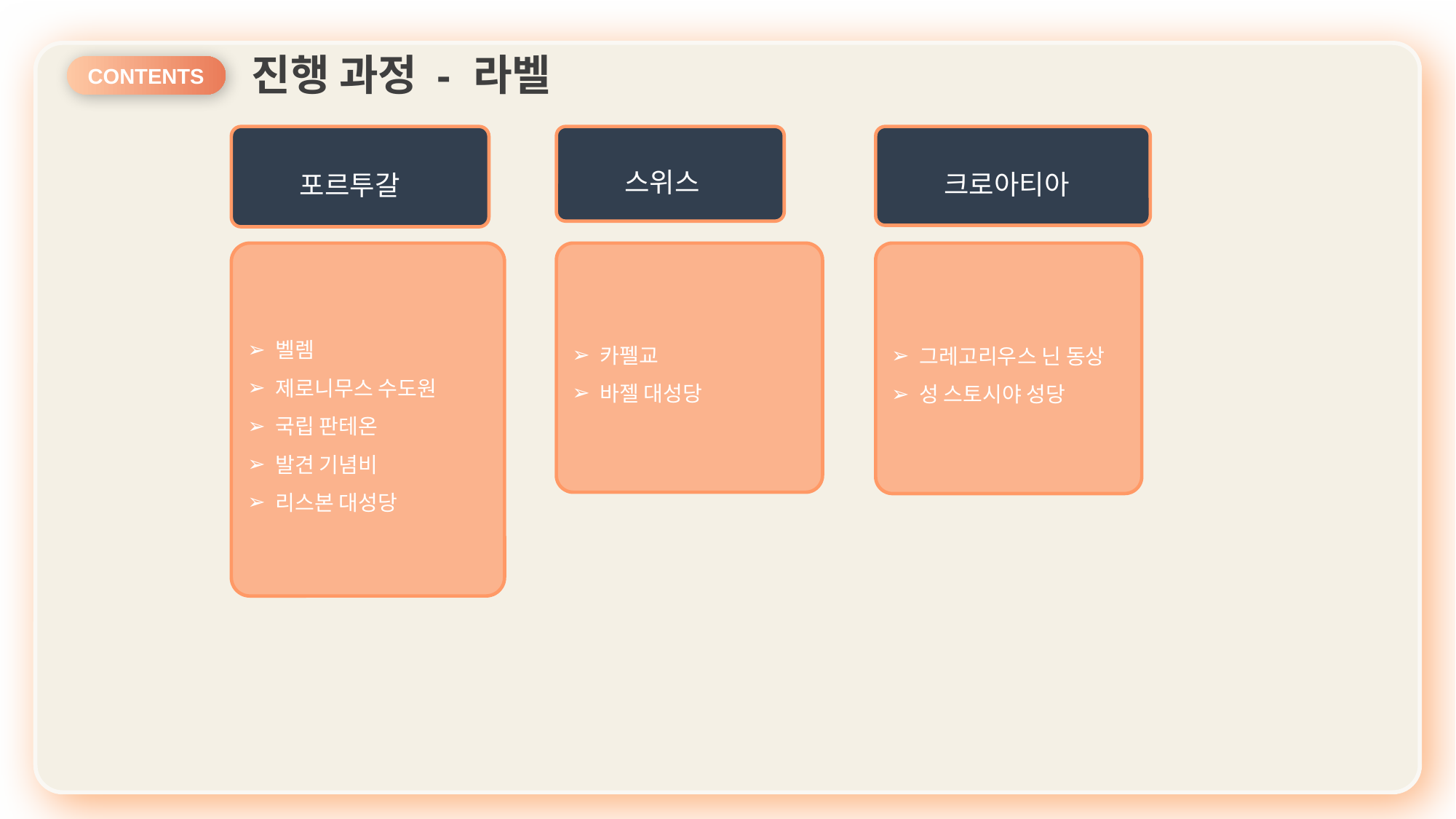

진행 과정 - 라벨
CONTENTS
포르투갈
스위스
크로아티아
 벨렘
 제로니무스 수도원
 국립 판테온
 발견 기념비
 리스본 대성당
 카펠교
 바젤 대성당
 그레고리우스 닌 동상
 성 스토시야 성당